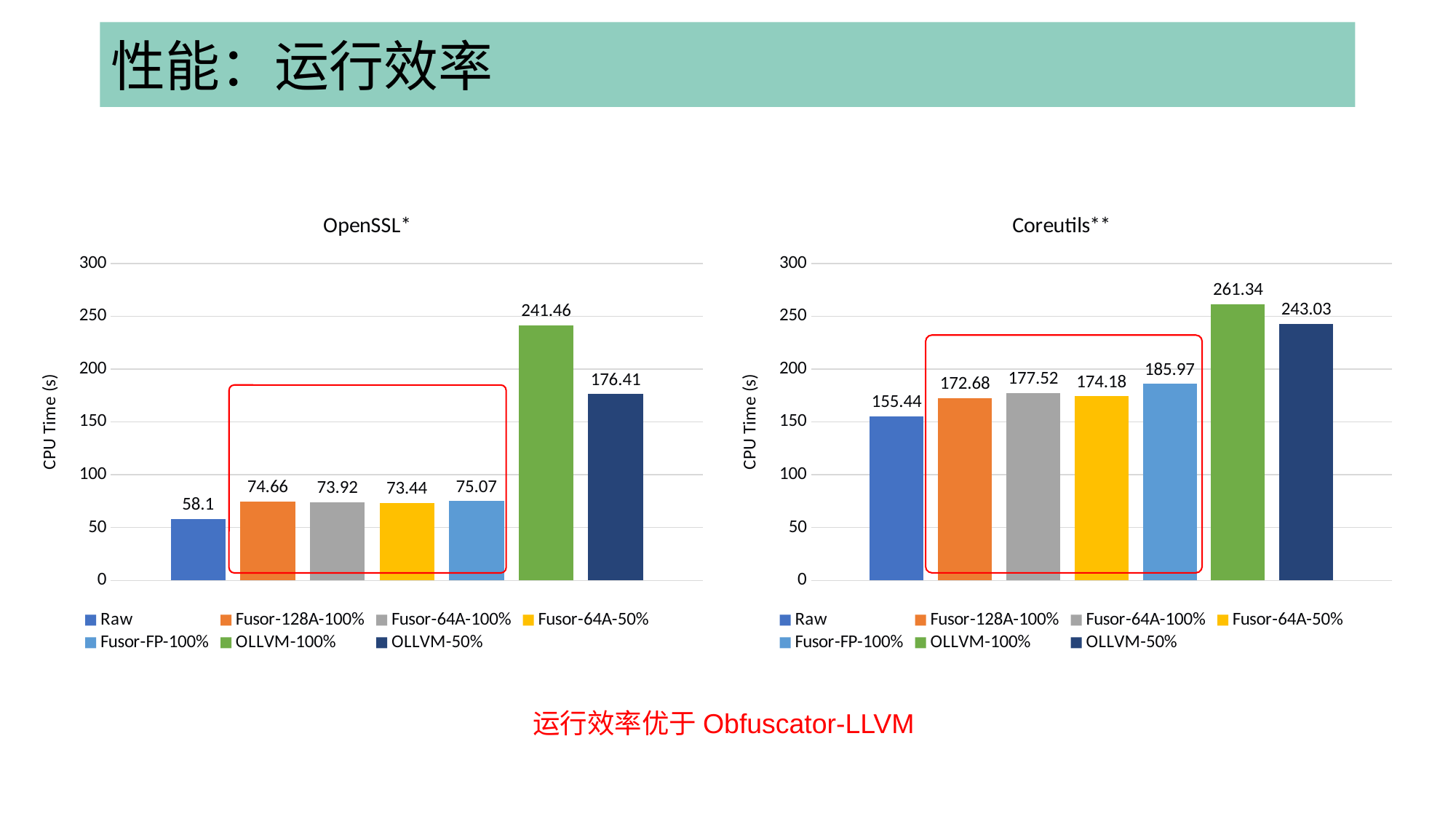

# 性能：运行效率

### Chart: OpenSSL*

| Category | Raw | Fusor-128A-100% | Fusor-64A-100% | Fusor-64A-50% | Fusor-FP-100% | OLLVM-100% | OLLVM-50% |
|---|---|---|---|---|---|---|---|
| Time(s) | 58.1 | 74.66 | 73.92 | 73.44 | 75.07 | 241.46 | 176.41 |

### Chart: Coreutils**

| Category | Raw | Fusor-128A-100% | Fusor-64A-100% | Fusor-64A-50% | Fusor-FP-100% | OLLVM-100% | OLLVM-50% |
|---|---|---|---|---|---|---|---|
| Time(s) | 155.44 | 172.68 | 177.52 | 174.18 | 185.97 | 261.34 | 243.03 |

运行效率优于Obfuscator-LLVM